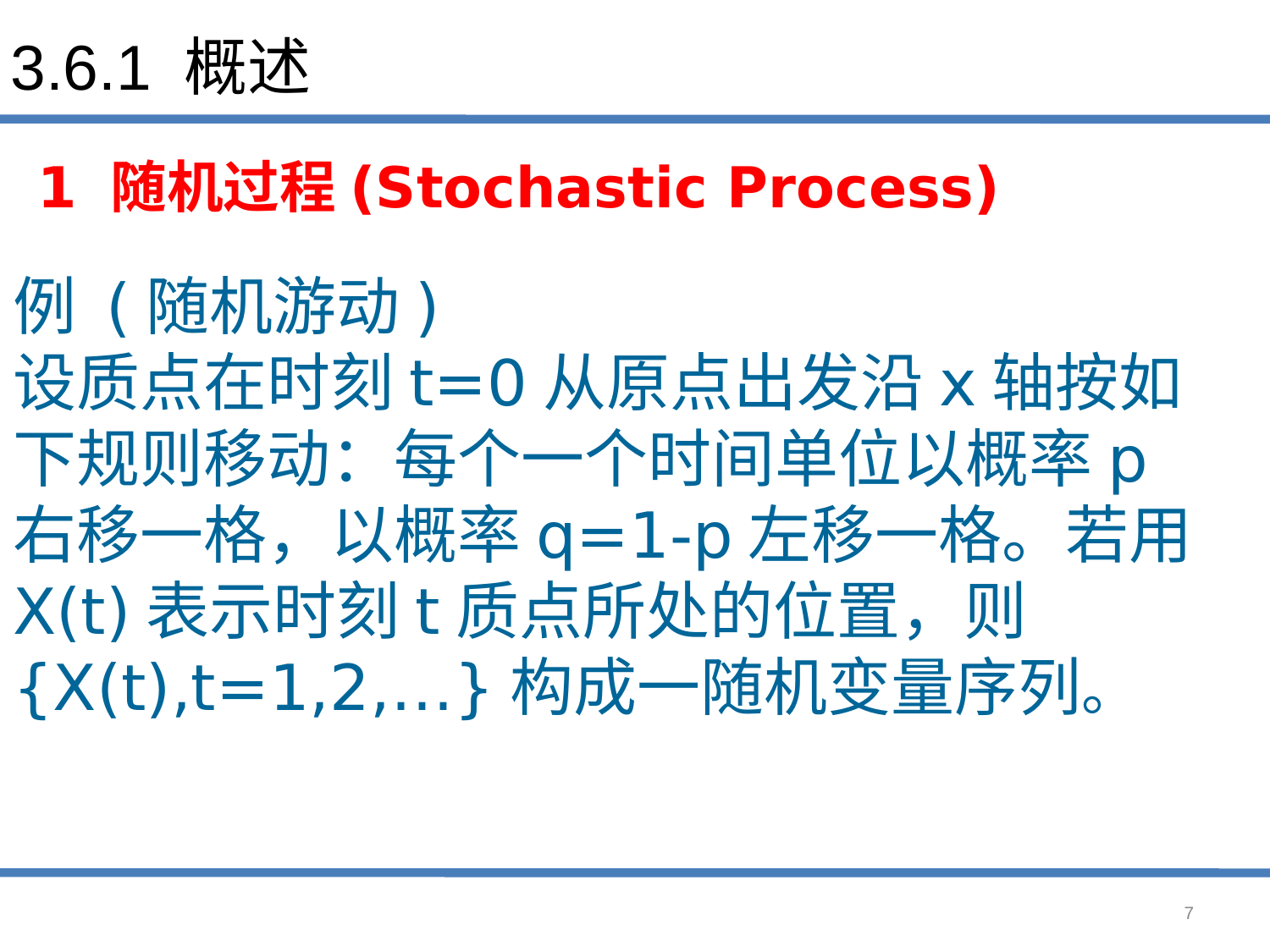

# 3.6.1 概述
1 随机过程(Stochastic Process)
例 (随机游动)
设质点在时刻t=0从原点出发沿x轴按如下规则移动：每个一个时间单位以概率p右移一格，以概率q=1-p左移一格。若用X(t)表示时刻t质点所处的位置，则{X(t),t=1,2,…}构成一随机变量序列。
7